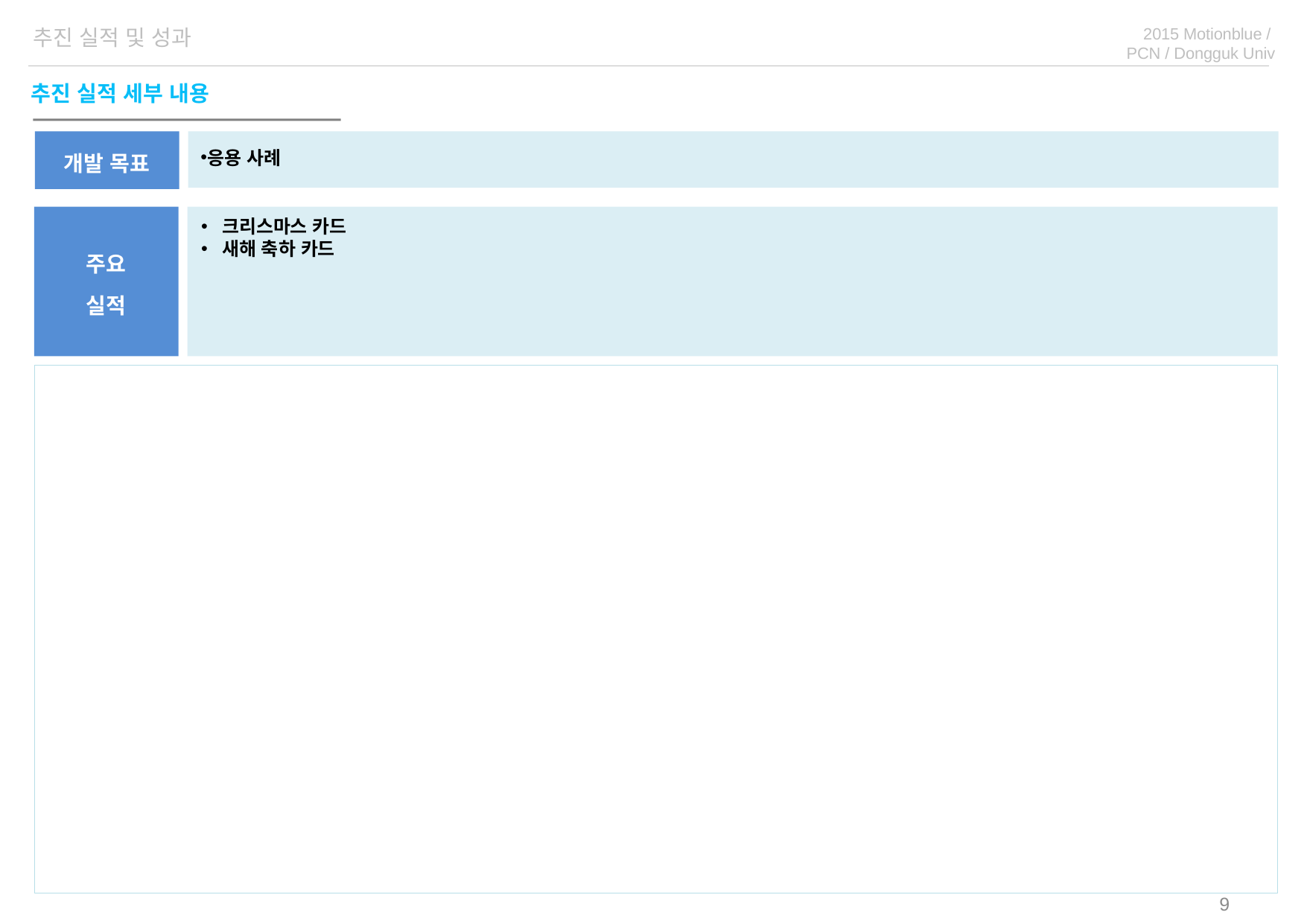

추진 실적 및 성과
추진 실적 세부 내용

응용 사례

개발 목표

주요
실적

크리스마스 카드
새해 축하 카드

9